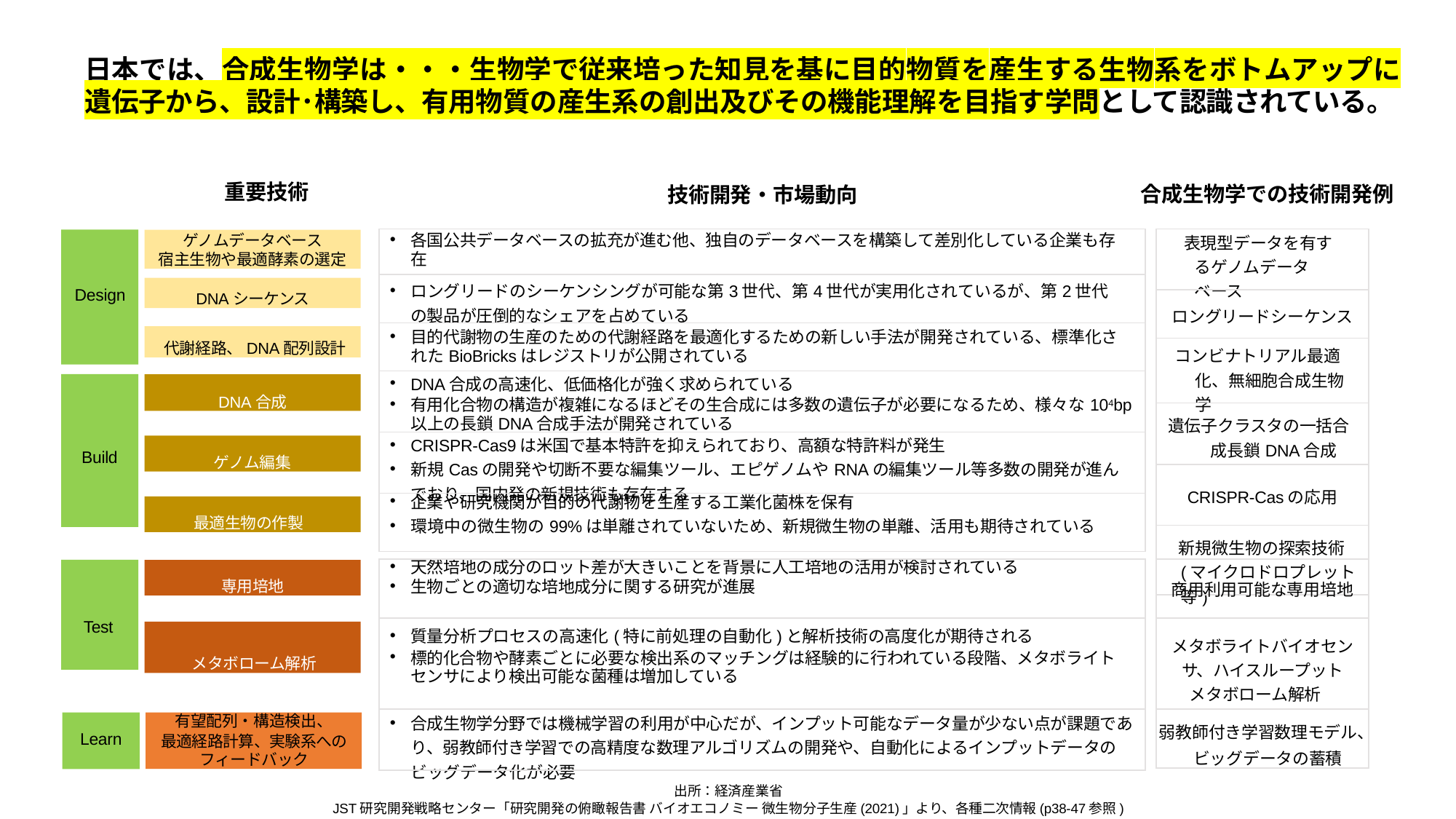

日本では、合成生物学は・・・生物学で従来培った知見を基に目的物質を産生する生物系をボトムアップに遺伝子から、設計･構築し、有用物質の産生系の創出及びその機能理解を目指す学問として認識されている。

重要技術

技術開発・市場動向
合成生物学での技術開発例
| 各国公共データベースの拡充が進む他、独自のデータベースを構築して差別化している企業も存在 |
| --- |
| ロングリードのシーケンシングが可能な第3世代、第4世代が実用化されているが、第2世代の製品が圧倒的なシェアを占めている |
| 目的代謝物の生産のための代謝経路を最適化するための新しい手法が開発されている、標準化されたBioBricksはレジストリが公開されている |
| DNA合成の高速化、低価格化が強く求められている 有用化合物の構造が複雑になるほどその生合成には多数の遺伝子が必要になるため、様々な104bp以上の長鎖DNA合成手法が開発されている |
| CRISPR-Cas9は米国で基本特許を抑えられており、高額な特許料が発生 新規Casの開発や切断不要な編集ツール、エピゲノムやRNAの編集ツール等多数の開発が進んでおり、国内発の新規技術も存在する |
| 企業や研究機関が目的の代謝物を生産する工業化菌株を保有 環境中の微生物の99%は単離されていないため、新規微生物の単離、活用も期待されている |
| 表現型データを有するゲノムデータベース |
| --- |
| ロングリードシーケンス |
| コンビナトリアル最適化、無細胞合成生物学 |
| 遺伝子クラスタの一括合成長鎖DNA合成 |
| CRISPR-Casの応用 |
| 新規微生物の探索技術 (マイクロドロプレット等) |

Design

ゲノムデータベース
宿主生物や最適酵素の選定
DNAシーケンス
代謝経路、DNA配列設計

Build

DNA合成

ゲノム編集

最適生物の作製
| 天然培地の成分のロット差が大きいことを背景に人工培地の活用が検討されている 生物ごとの適切な培地成分に関する研究が進展 |
| --- |
| 質量分析プロセスの高速化(特に前処理の自動化)と解析技術の高度化が期待される 標的化合物や酵素ごとに必要な検出系のマッチングは経験的に行われている段階、メタボライトセンサにより検出可能な菌種は増加している |
| 合成生物学分野では機械学習の利用が中心だが、インプット可能なデータ量が少ない点が課題であり、弱教師付き学習での高精度な数理アルゴリズムの開発や、自動化によるインプットデータのビッグデータ化が必要 |
| 商用利用可能な専用培地 |
| --- |
| メタボライトバイオセンサ、ハイスループット メタボローム解析 |
| 弱教師付き学習数理モデル、ビッグデータの蓄積 |

Test

専用培地

メタボローム解析
Learn

有望配列・構造検出、
最適経路計算、実験系へのフィードバック
出所：経済産業省
JST研究開発戦略センター「研究開発の俯瞰報告書 バイオエコノミー 微生物分子生産(2021)」より、各種二次情報(p38-47参照)